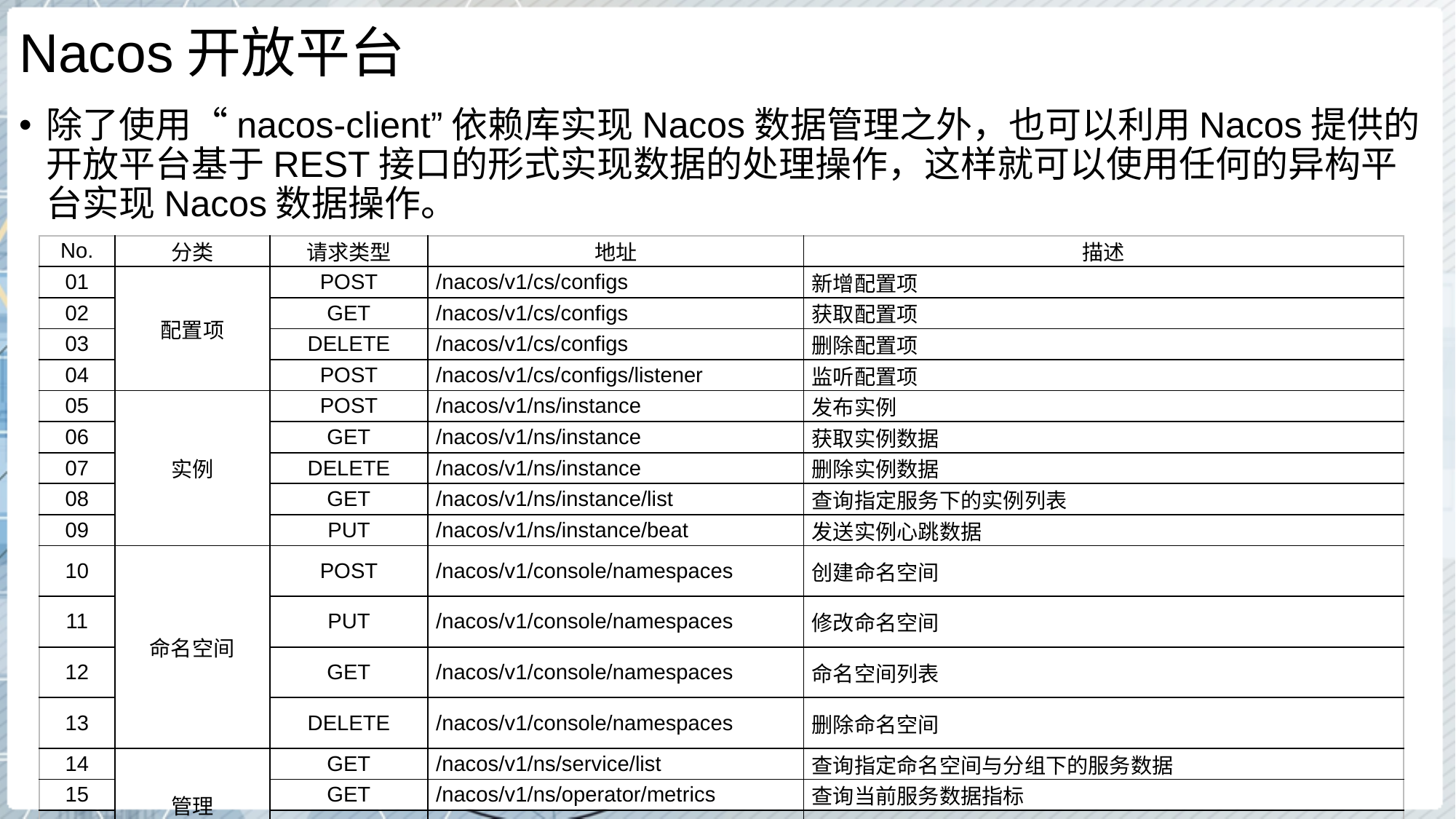

# Nacos开放平台
除了使用“nacos-client”依赖库实现Nacos数据管理之外，也可以利用Nacos提供的开放平台基于REST接口的形式实现数据的处理操作，这样就可以使用任何的异构平台实现Nacos数据操作。
| No. | 分类 | 请求类型 | 地址 | 描述 |
| --- | --- | --- | --- | --- |
| 01 | 配置项 | POST | /nacos/v1/cs/configs | 新增配置项 |
| 02 |  | GET | /nacos/v1/cs/configs | 获取配置项 |
| 03 |  | DELETE | /nacos/v1/cs/configs | 删除配置项 |
| 04 |  | POST | /nacos/v1/cs/configs/listener | 监听配置项 |
| 05 | 实例 | POST | /nacos/v1/ns/instance | 发布实例 |
| 06 |  | GET | /nacos/v1/ns/instance | 获取实例数据 |
| 07 |  | DELETE | /nacos/v1/ns/instance | 删除实例数据 |
| 08 |  | GET | /nacos/v1/ns/instance/list | 查询指定服务下的实例列表 |
| 09 |  | PUT | /nacos/v1/ns/instance/beat | 发送实例心跳数据 |
| 10 | 命名空间 | POST | /nacos/v1/console/namespaces | 创建命名空间 |
| 11 |  | PUT | /nacos/v1/console/namespaces | 修改命名空间 |
| 12 |  | GET | /nacos/v1/console/namespaces | 命名空间列表 |
| 13 |  | DELETE | /nacos/v1/console/namespaces | 删除命名空间 |
| 14 | 管理 | GET | /nacos/v1/ns/service/list | 查询指定命名空间与分组下的服务数据 |
| 15 |  | GET | /nacos/v1/ns/operator/metrics | 查询当前服务数据指标 |
| 16 |  | GET | /nacos/v1/ns/operator/servers | 查看当前集群服务列表 |